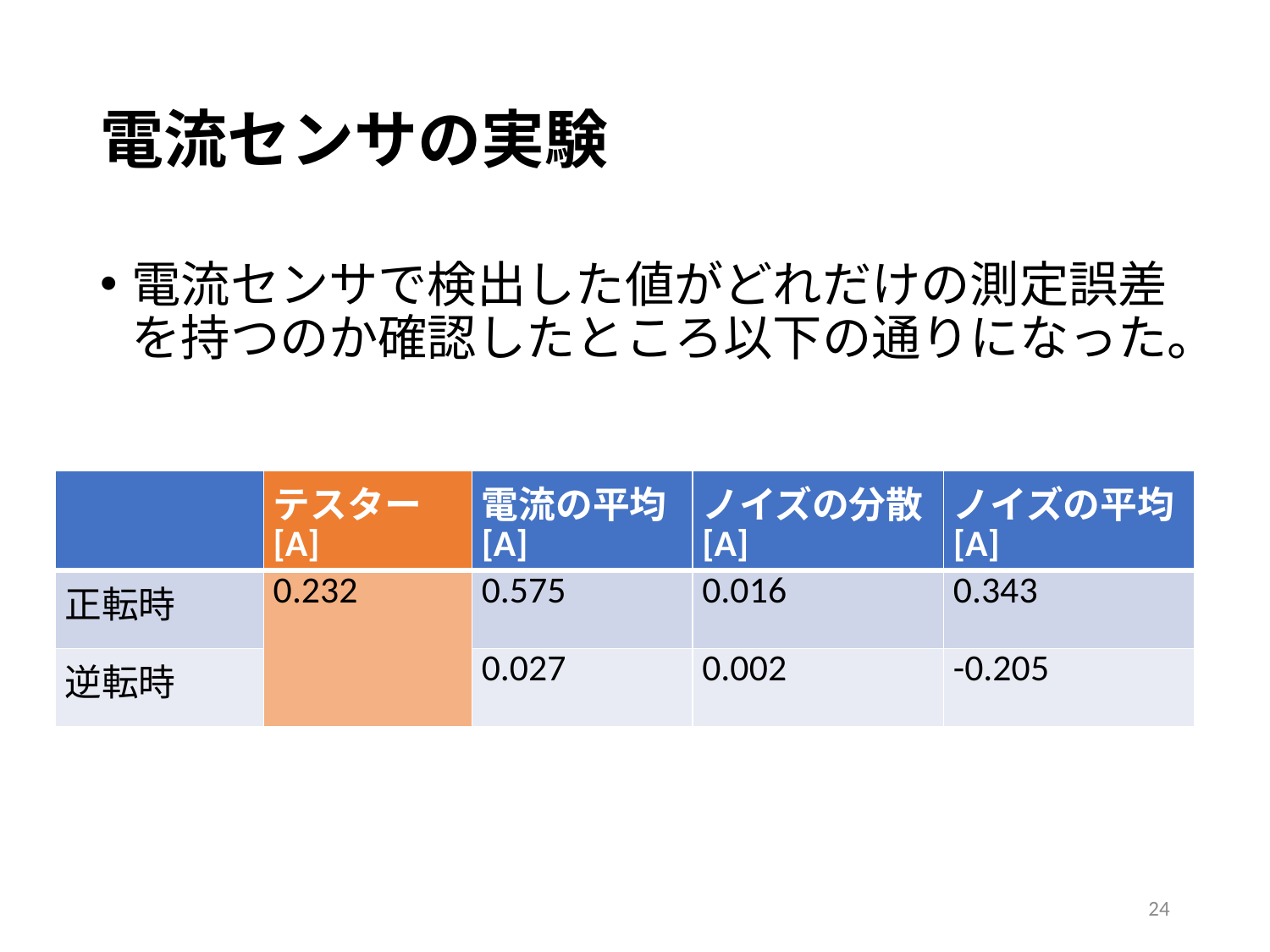

# 電流センサの実験
電流センサで検出した値がどれだけの測定誤差を持つのか確認したところ以下の通りになった。
|  | テスター [A] | 電流の平均[A] | ノイズの分散[A] | ノイズの平均[A] |
| --- | --- | --- | --- | --- |
| 正転時 | 0.232 | 0.575 | 0.016 | 0.343 |
| 逆転時 |  | 0.027 | 0.002 | -0.205 |
24